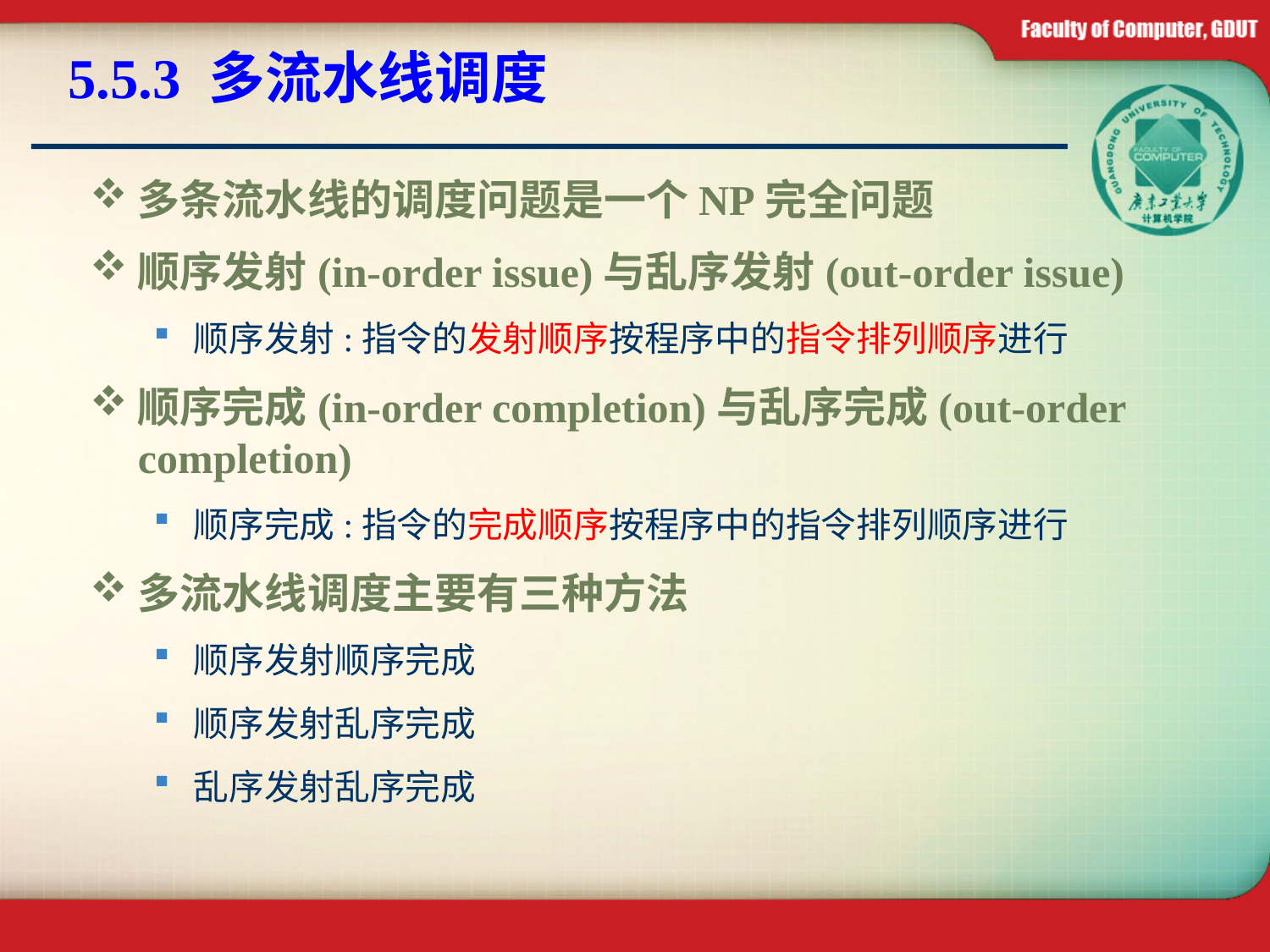

# 5.5.3 多流水线调度
多条流水线的调度问题是一个NP完全问题
顺序发射(in-order issue)与乱序发射(out-order issue)
顺序发射:指令的发射顺序按程序中的指令排列顺序进行
顺序完成(in-order completion)与乱序完成(out-order completion)
顺序完成:指令的完成顺序按程序中的指令排列顺序进行
多流水线调度主要有三种方法
顺序发射顺序完成
顺序发射乱序完成
乱序发射乱序完成